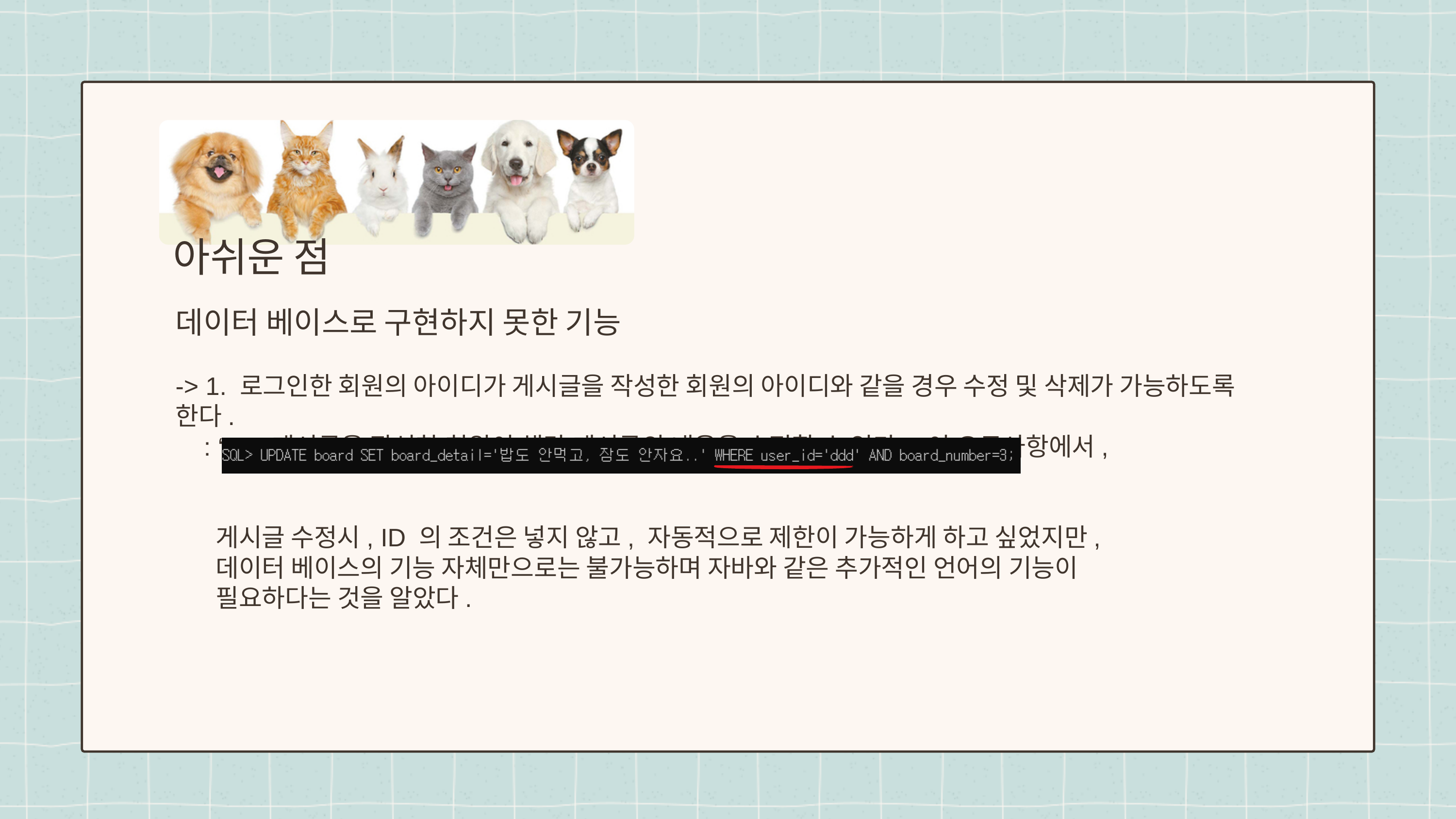

아쉬운 점
데이터 베이스로 구현하지 못한 기능

-> 1. 로그인한 회원의 아이디가 게시글을 작성한 회원의 아이디와 같을 경우 수정 및 삭제가 가능하도록 한다.
    : ‘27. 게시글을 작성한 회원이 해당 게시글의 내용을 수정할 수 있다.’ 이 요구사항에서,

      게시글 수정시, ID 의 조건은 넣지 않고, 자동적으로 제한이 가능하게 하고 싶었지만,
      데이터 베이스의 기능 자체만으로는 불가능하며 자바와 같은 추가적인 언어의 기능이
      필요하다는 것을 알았다.